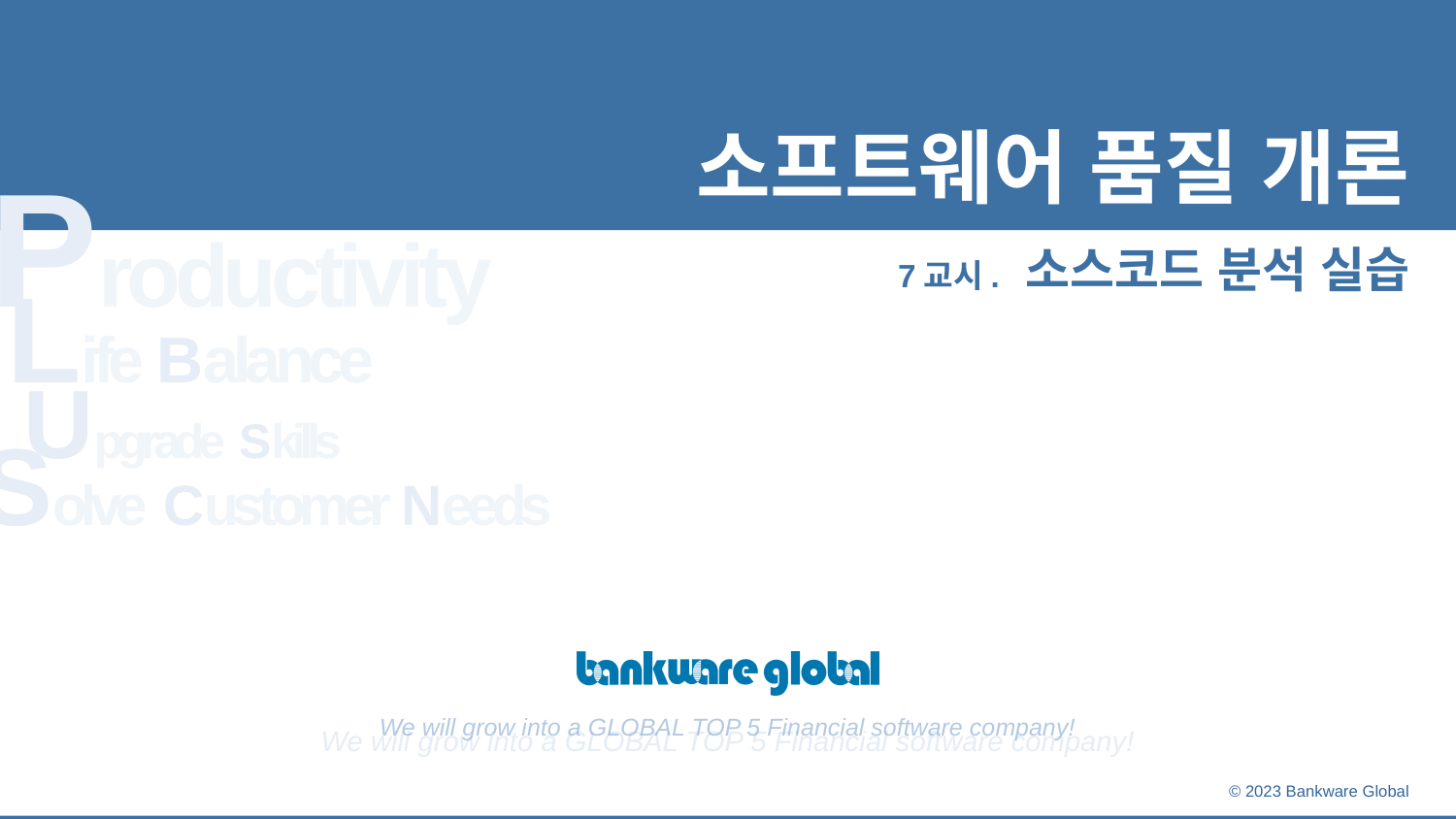

# 소프트웨어 품질 개론
7교시.  소스코드 분석 실습